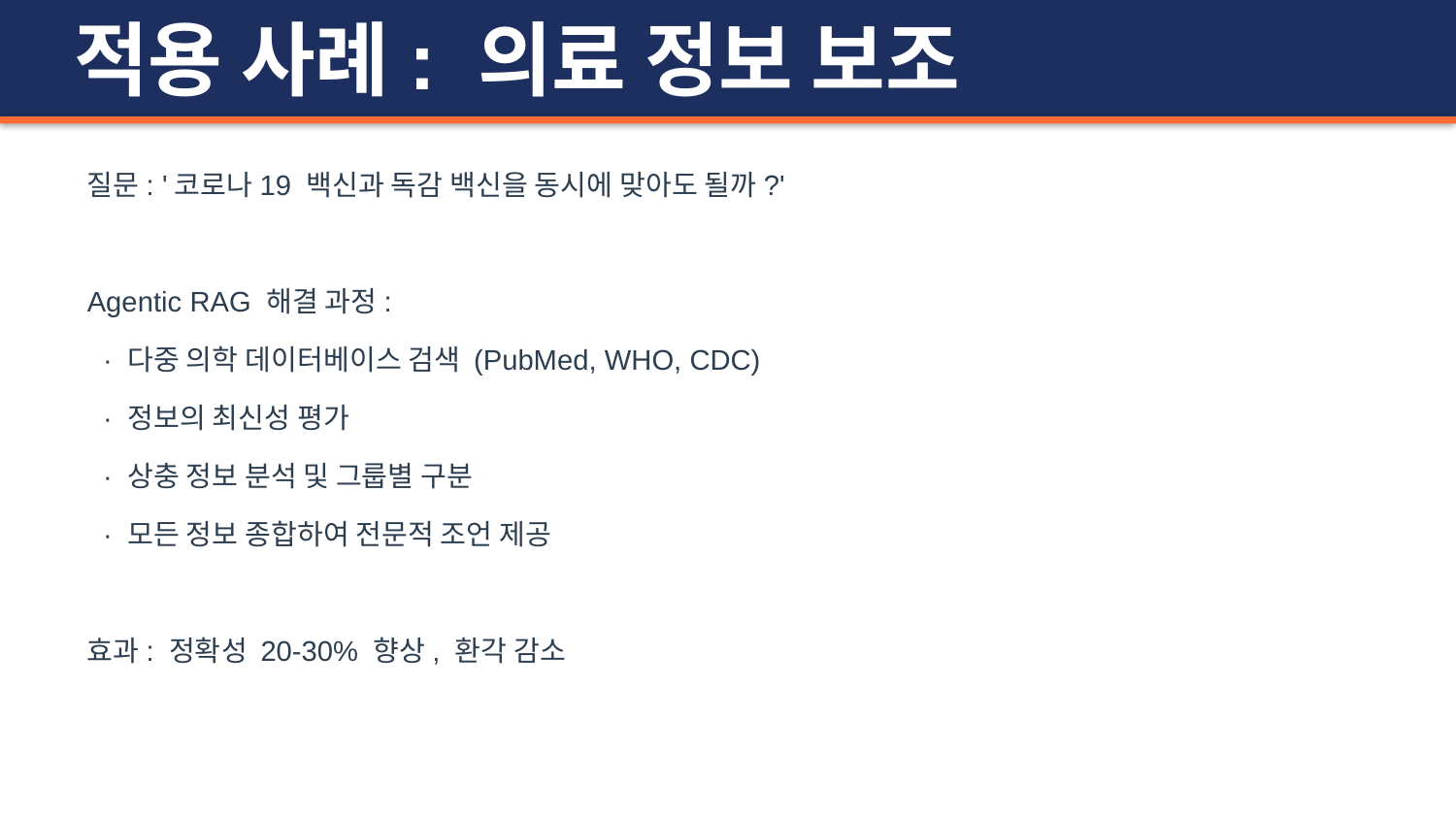

적용 사례: 의료 정보 보조

질문: '코로나19 백신과 독감 백신을 동시에 맞아도 될까?'

Agentic RAG 해결 과정:
  · 다중 의학 데이터베이스 검색 (PubMed, WHO, CDC)
  · 정보의 최신성 평가
  · 상충 정보 분석 및 그룹별 구분
  · 모든 정보 종합하여 전문적 조언 제공

효과: 정확성 20-30% 향상, 환각 감소